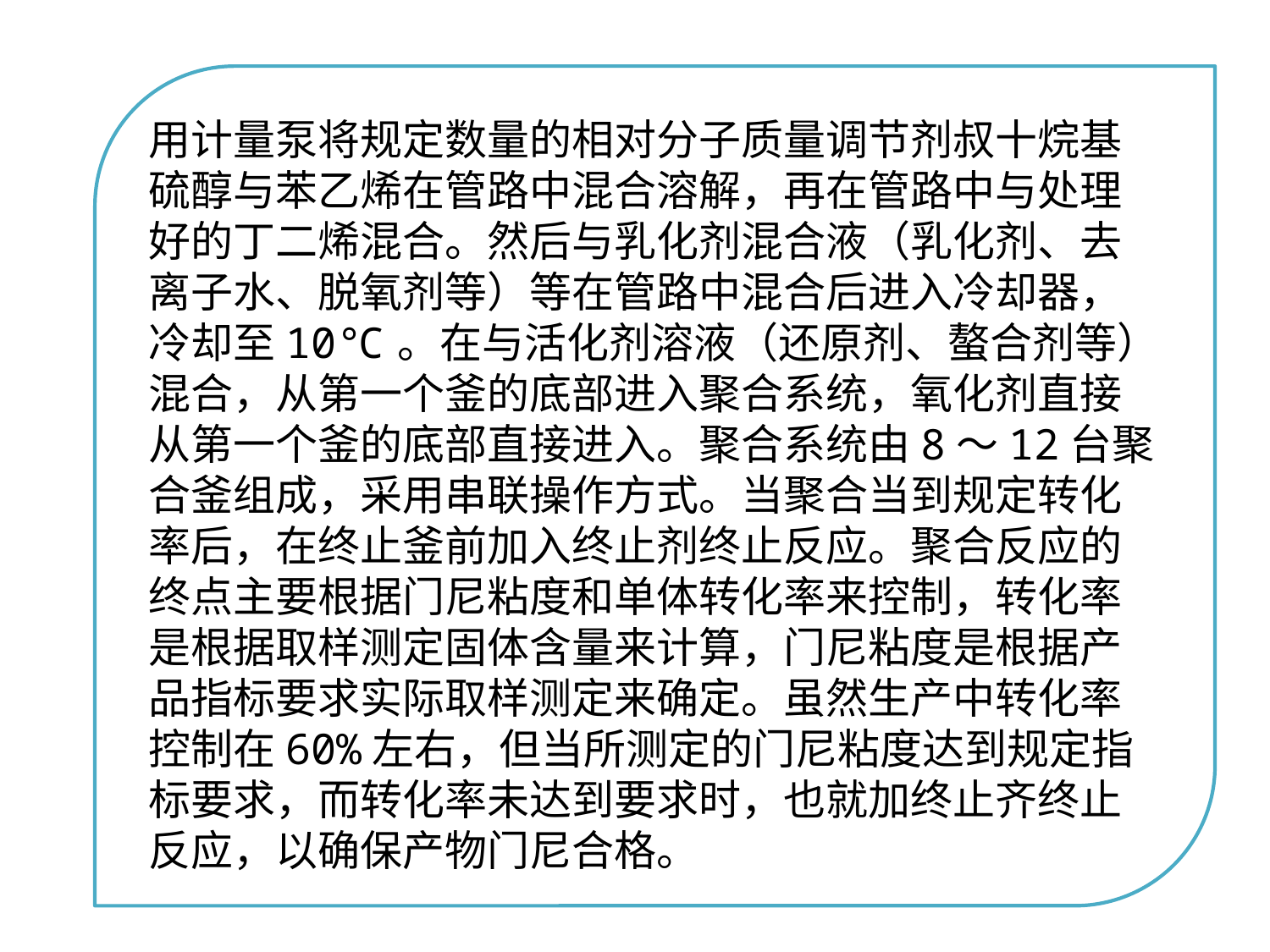

用计量泵将规定数量的相对分子质量调节剂叔十烷基硫醇与苯乙烯在管路中混合溶解，再在管路中与处理好的丁二烯混合。然后与乳化剂混合液（乳化剂、去离子水、脱氧剂等）等在管路中混合后进入冷却器，冷却至10℃。在与活化剂溶液（还原剂、螯合剂等）混合，从第一个釜的底部进入聚合系统，氧化剂直接从第一个釜的底部直接进入。聚合系统由8～12台聚合釜组成，采用串联操作方式。当聚合当到规定转化率后，在终止釜前加入终止剂终止反应。聚合反应的终点主要根据门尼粘度和单体转化率来控制，转化率是根据取样测定固体含量来计算，门尼粘度是根据产品指标要求实际取样测定来确定。虽然生产中转化率控制在60%左右，但当所测定的门尼粘度达到规定指标要求，而转化率未达到要求时，也就加终止齐终止反应，以确保产物门尼合格。
点击添加文本
点击添加文本
点击添加文本
点击添加文本